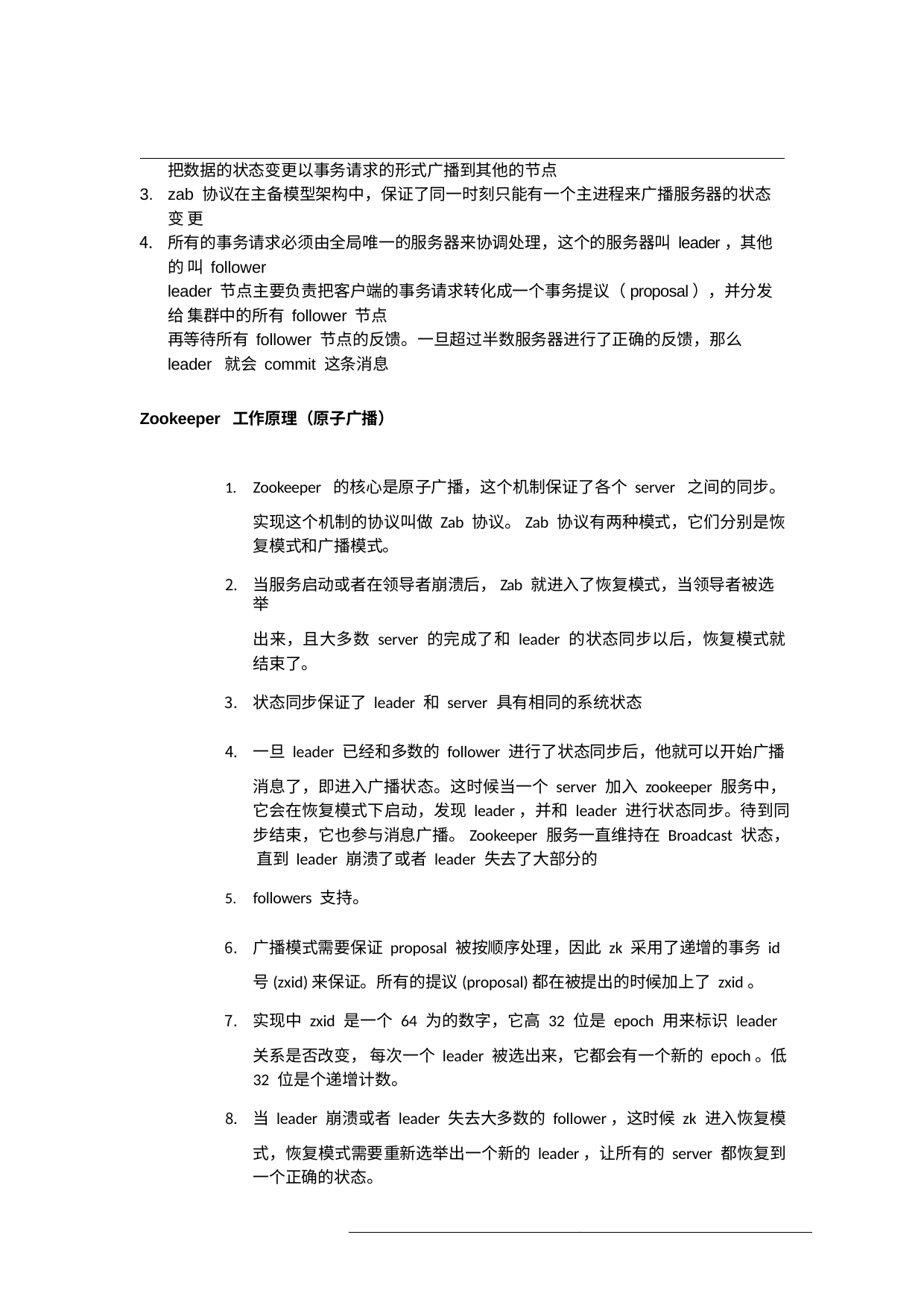

把数据的状态变更以事务请求的形式广播到其他的节点
zab 协议在主备模型架构中，保证了同一时刻只能有一个主进程来广播服务器的状态变 更
所有的事务请求必须由全局唯一的服务器来协调处理，这个的服务器叫 leader，其他的 叫 follower
leader 节点主要负责把客户端的事务请求转化成一个事务提议（proposal），并分发给 集群中的所有 follower 节点
再等待所有 follower 节点的反馈。一旦超过半数服务器进行了正确的反馈，那么 leader  就会 commit 这条消息

Zookeeper 工作原理（原子广播）

Zookeeper  的核心是原子广播，这个机制保证了各个 server  之间的同步。
实现这个机制的协议叫做 Zab 协议。Zab 协议有两种模式，它们分别是恢 复模式和广播模式。

当服务启动或者在领导者崩溃后，Zab 就进入了恢复模式，当领导者被选举
出来，且大多数 server 的完成了和 leader 的状态同步以后，恢复模式就 结束了。

状态同步保证了 leader 和 server 具有相同的系统状态

一旦 leader 已经和多数的 follower 进行了状态同步后，他就可以开始广播
消息了，即进入广播状态。这时候当一个 server 加入 zookeeper 服务中，  它会在恢复模式下启动，发现 leader，并和 leader 进行状态同步。待到同 步结束，它也参与消息广播。Zookeeper 服务一直维持在 Broadcast 状态，  直到 leader 崩溃了或者 leader 失去了大部分的

followers 支持。

广播模式需要保证 proposal 被按顺序处理，因此 zk 采用了递增的事务 id
号(zxid)来保证。所有的提议(proposal)都在被提出的时候加上了 zxid。

实现中 zxid 是一个 64 为的数字，它高 32 位是 epoch 用来标识 leader
关系是否改变， 每次一个 leader 被选出来，它都会有一个新的 epoch。低
32 位是个递增计数。

当 leader 崩溃或者 leader 失去大多数的 follower，这时候 zk 进入恢复模
式，恢复模式需要重新选举出一个新的 leader，让所有的 server 都恢复到 一个正确的状态。